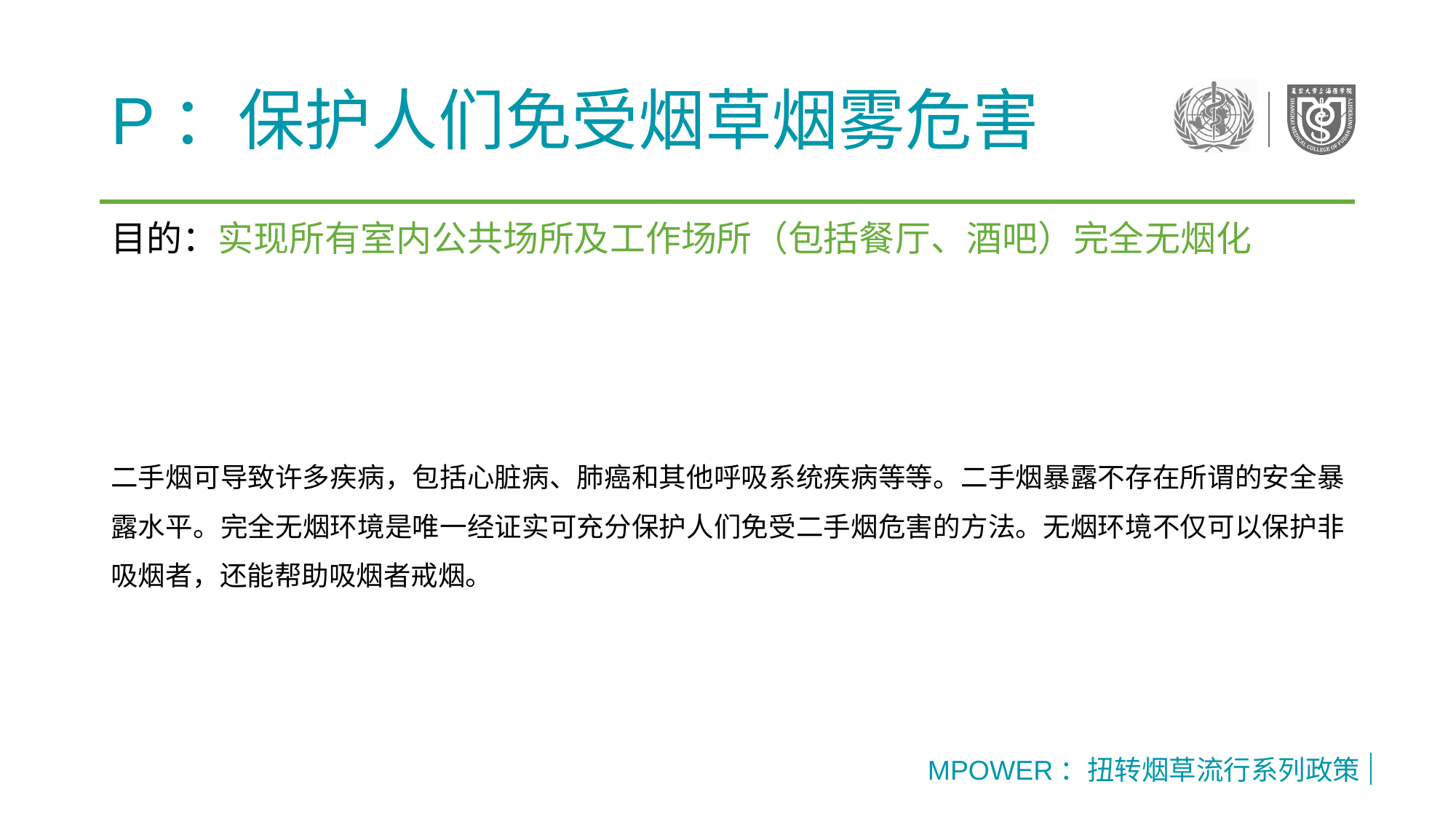

# P：保护人们免受烟草烟雾危害
目的：实现所有室内公共场所及工作场所（包括餐厅、酒吧）完全无烟化
二手烟可导致许多疾病，包括心脏病、肺癌和其他呼吸系统疾病等等。二手烟暴露不存在所谓的安全暴露水平。完全无烟环境是唯一经证实可充分保护人们免受二手烟危害的方法。无烟环境不仅可以保护非吸烟者，还能帮助吸烟者戒烟。